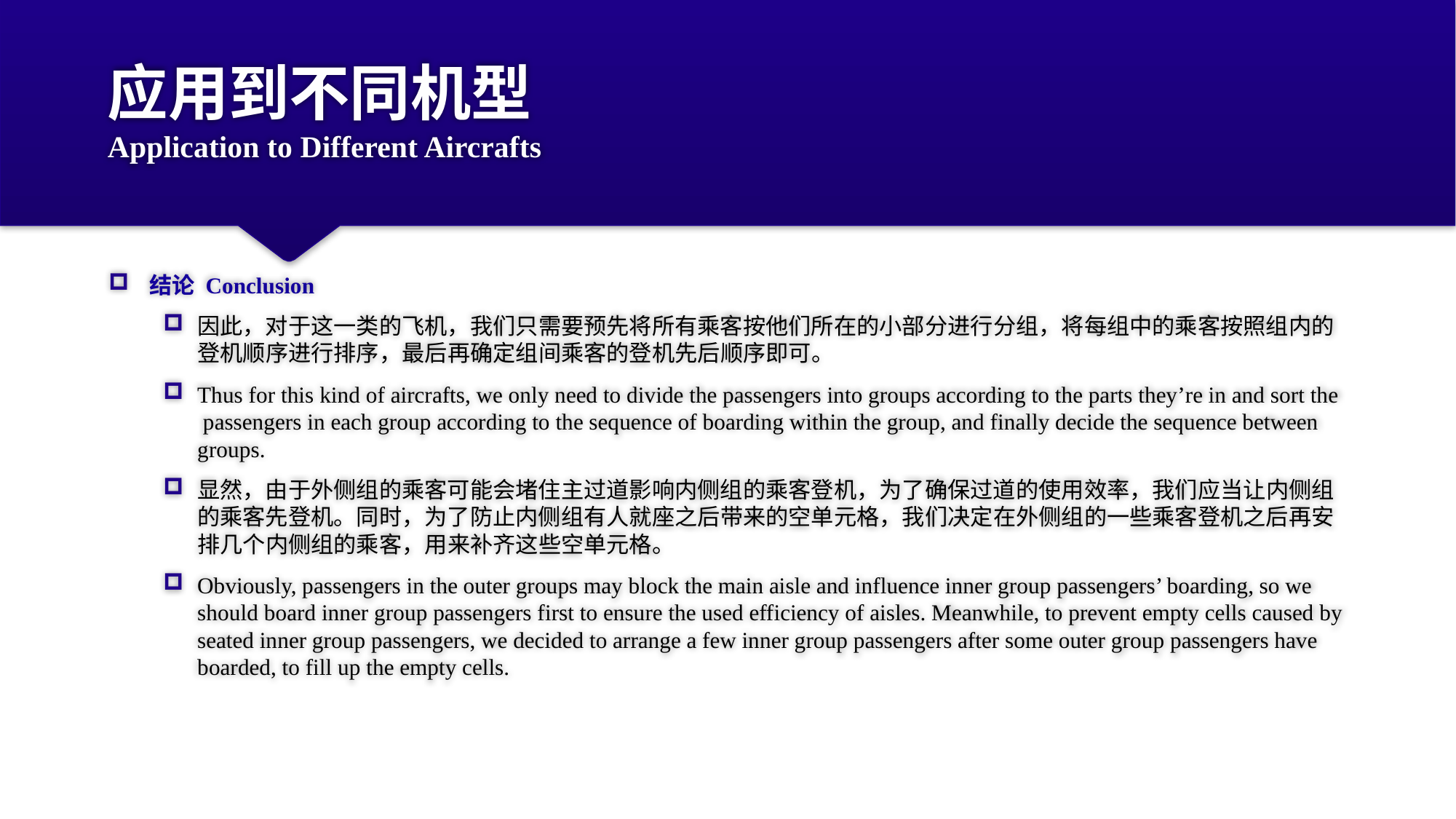

# 应用到不同机型 Application to Different Aircrafts
结论 Conclusion
因此，对于这一类的飞机，我们只需要预先将所有乘客按他们所在的小部分进行分组，将每组中的乘客按照组内的登机顺序进行排序，最后再确定组间乘客的登机先后顺序即可。
Thus for this kind of aircrafts, we only need to divide the passengers into groups according to the parts they’re in and sort the   passengers in each group according to the sequence of boarding within the group, and finally decide the sequence between groups.
显然，由于外侧组的乘客可能会堵住主过道影响内侧组的乘客登机，为了确保过道的使用效率，我们应当让内侧组的乘客先登机。同时，为了防止内侧组有人就座之后带来的空单元格，我们决定在外侧组的一些乘客登机之后再安排几个内侧组的乘客，用来补齐这些空单元格。
Obviously, passengers in the outer groups may block the main aisle and influence inner group passengers’ boarding, so we should board inner group passengers first to ensure the used efficiency of aisles. Meanwhile, to prevent empty cells caused by seated inner group passengers, we decided to arrange a few inner group passengers after some outer group passengers have boarded, to fill up the empty cells.